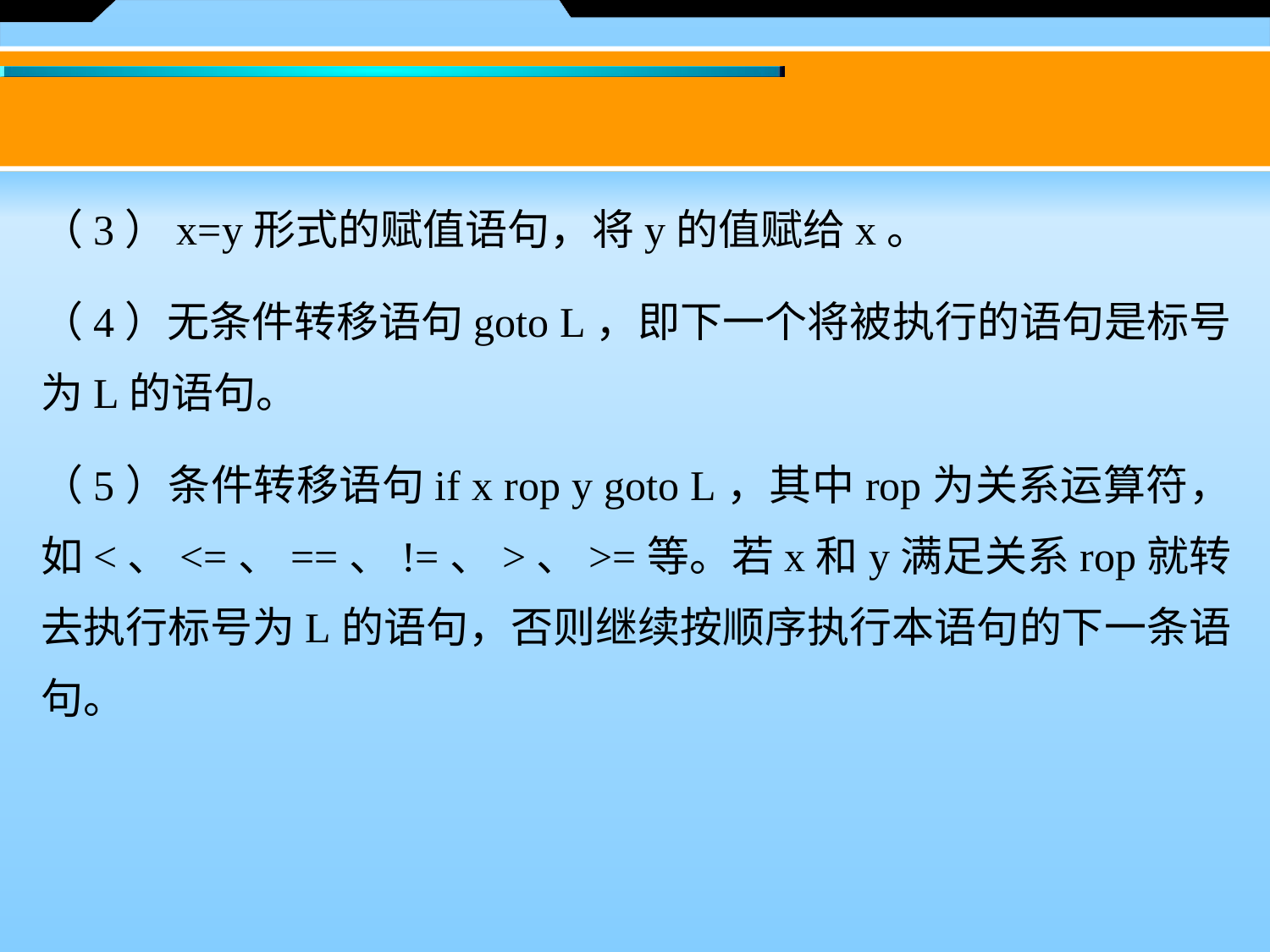

（3）x=y形式的赋值语句，将y的值赋给x。
（4）无条件转移语句goto L，即下一个将被执行的语句是标号为L的语句。
（5）条件转移语句if x rop y goto L，其中rop为关系运算符，如<、<=、==、!=、>、>=等。若x和y满足关系rop就转去执行标号为L的语句，否则继续按顺序执行本语句的下一条语句。